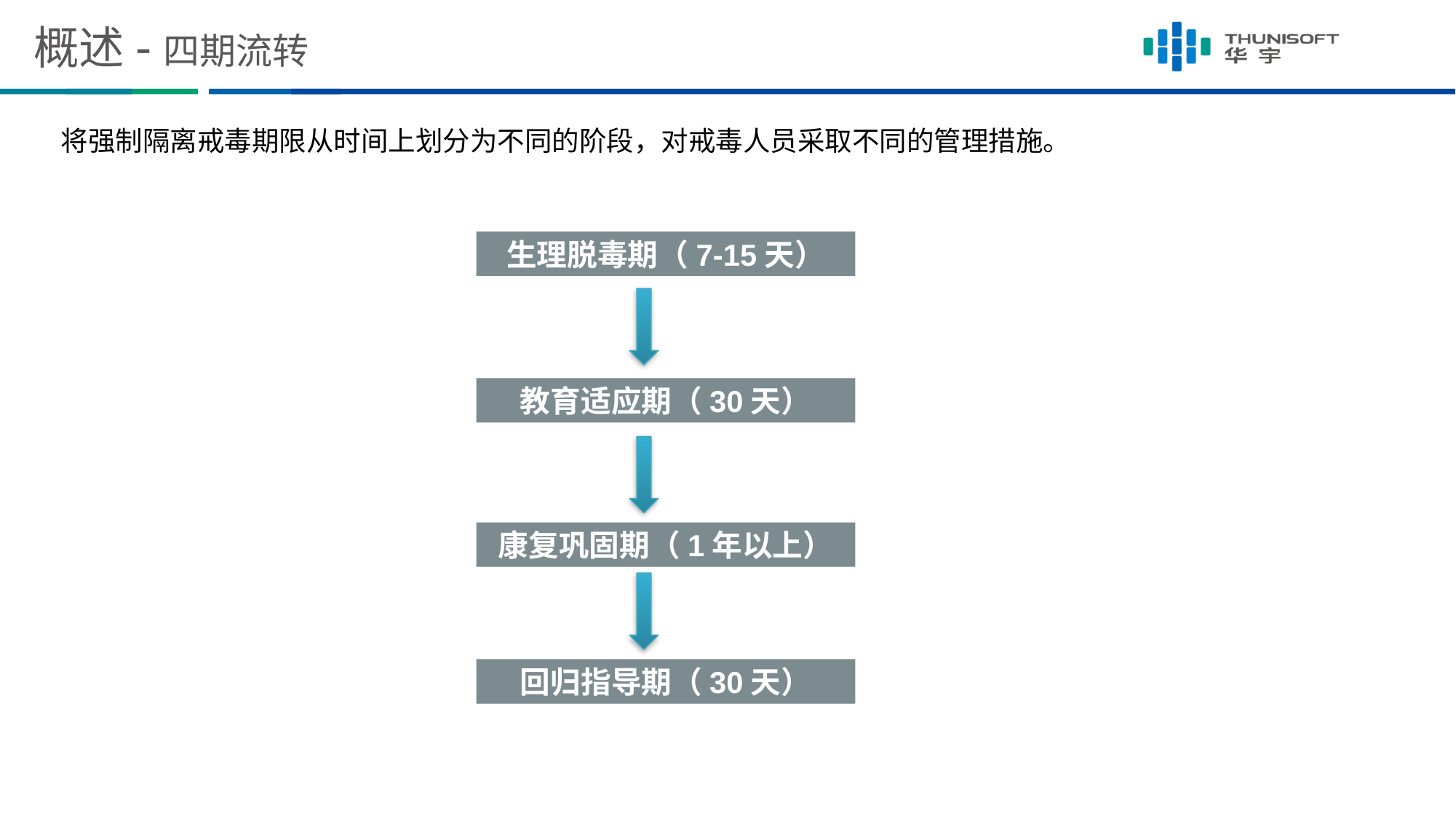

# 概述-四期流转
将强制隔离戒毒期限从时间上划分为不同的阶段，对戒毒人员采取不同的管理措施。
生理脱毒期（7-15天）

教育适应期（30天）

康复巩固期（1年以上）

回归指导期（30天）